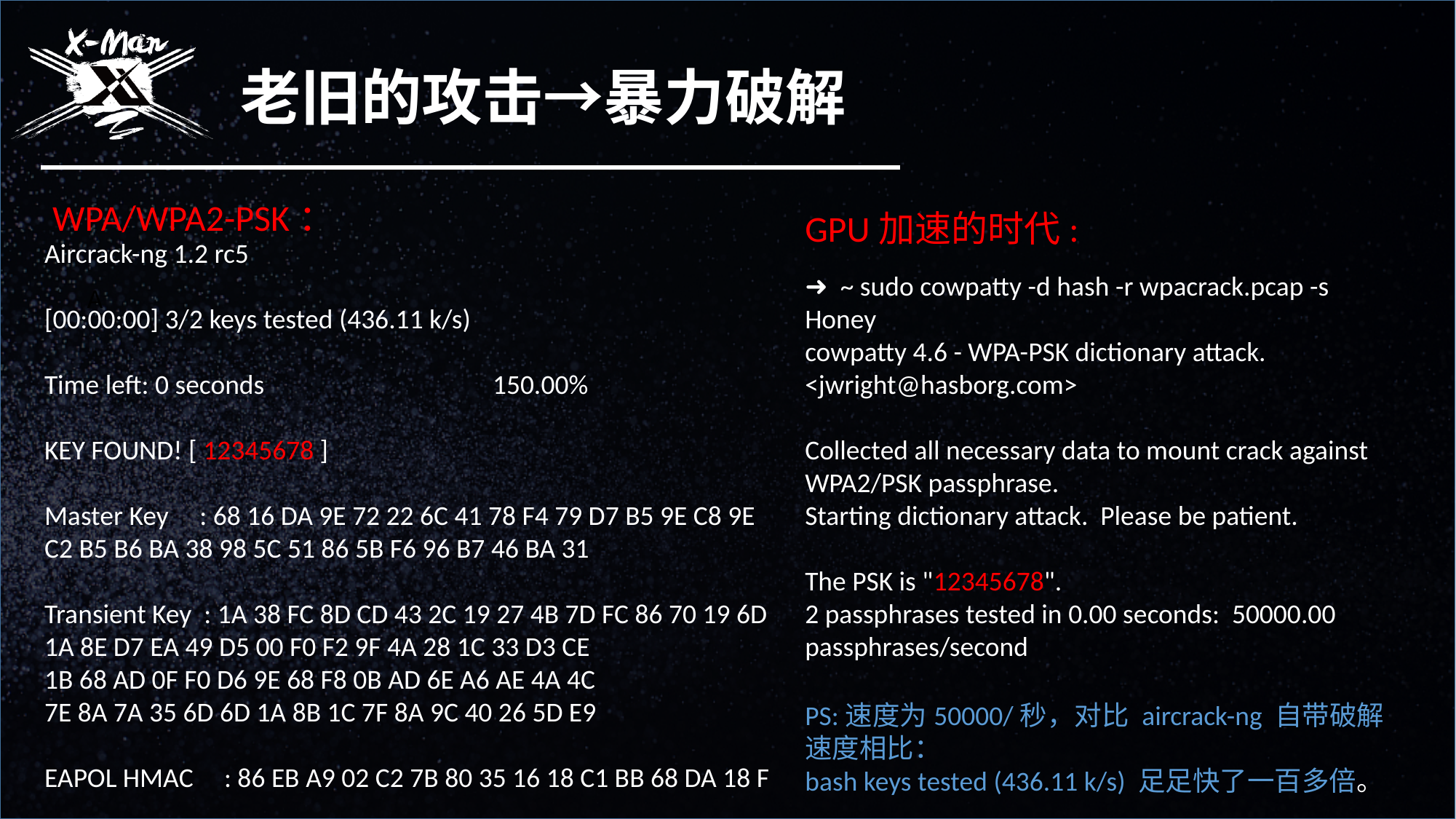

老旧的攻击→暴力破解
WPA/WPA2-PSK：
GPU加速的时代:
Aircrack-ng 1.2 rc5

[00:00:00] 3/2 keys tested (436.11 k/s)

Time left: 0 seconds                                     150.00%

KEY FOUND! [ 12345678 ]

Master Key     : 68 16 DA 9E 72 22 6C 41 78 F4 79 D7 B5 9E C8 9E
C2 B5 B6 BA 38 98 5C 51 86 5B F6 96 B7 46 BA 31

Transient Key  : 1A 38 FC 8D CD 43 2C 19 27 4B 7D FC 86 70 19 6D
1A 8E D7 EA 49 D5 00 F0 F2 9F 4A 28 1C 33 D3 CE
1B 68 AD 0F F0 D6 9E 68 F8 0B AD 6E A6 AE 4A 4C
7E 8A 7A 35 6D 6D 1A 8B 1C 7F 8A 9C 40 26 5D E9

EAPOL HMAC     : 86 EB A9 02 C2 7B 80 35 16 18 C1 BB 68 DA 18 F
➜  ~ sudo cowpatty -d hash -r wpacrack.pcap -s Honey
cowpatty 4.6 - WPA-PSK dictionary attack. <jwright@hasborg.com>

Collected all necessary data to mount crack against WPA2/PSK passphrase.
Starting dictionary attack.  Please be patient.

The PSK is "12345678".
2 passphrases tested in 0.00 seconds:  50000.00 passphrases/second
A

PS:速度为50000/秒，对比 aircrack-ng 自带破解速度相比：
bash keys tested (436.11 k/s) 足足快了一百多倍。